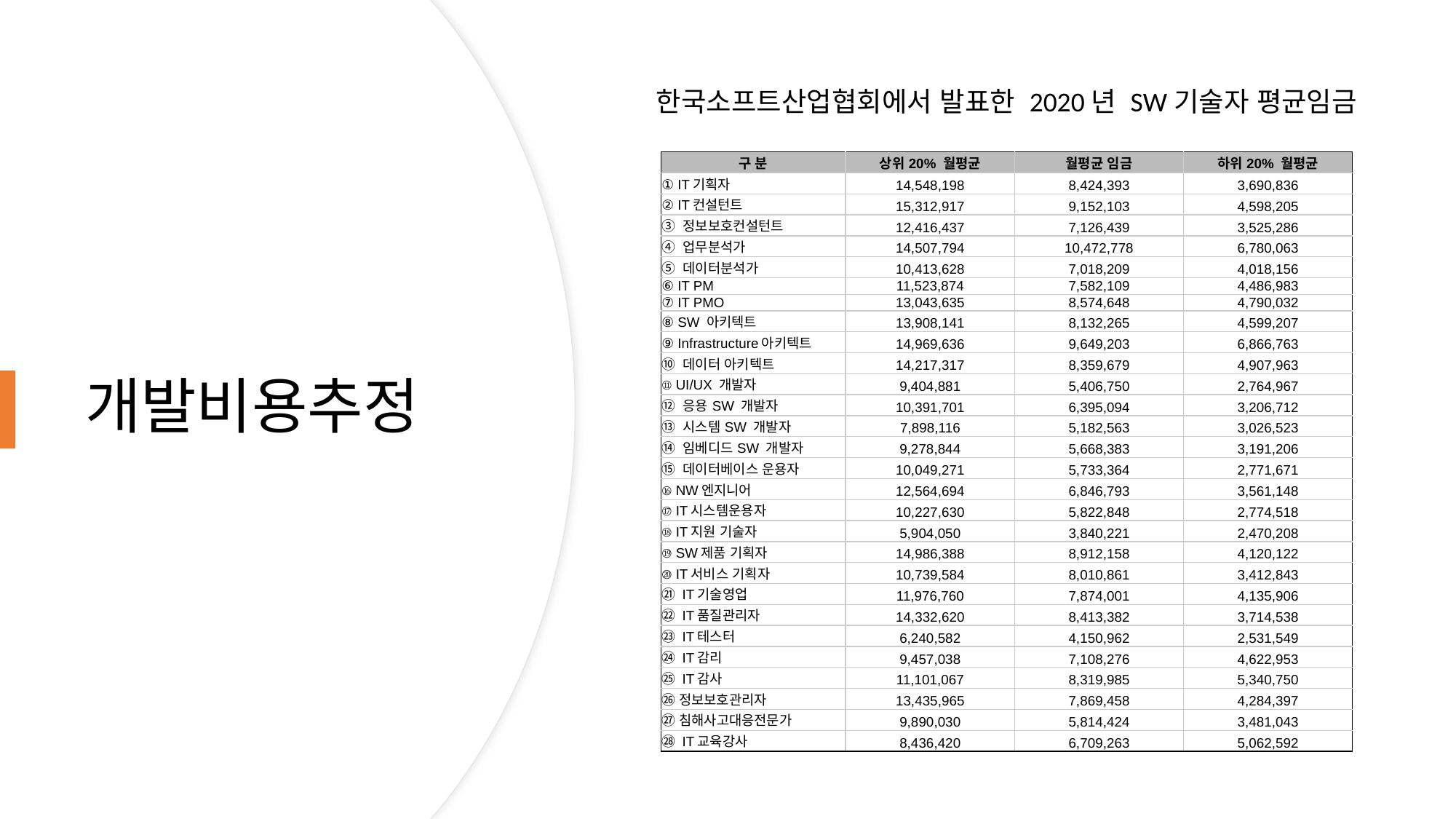

한국소프트산업협회에서 발표한 2020년 SW기술자 평균임금
# 개발비용추정
| 구 분 | 상위20% 월평균 | 월평균 임금 | 하위20% 월평균 |
| --- | --- | --- | --- |
| ① IT기획자 | 14,548,198 | 8,424,393 | 3,690,836 |
| ② IT컨설턴트 | 15,312,917 | 9,152,103 | 4,598,205 |
| ③ 정보보호컨설턴트 | 12,416,437 | 7,126,439 | 3,525,286 |
| ④ 업무분석가 | 14,507,794 | 10,472,778 | 6,780,063 |
| ⑤ 데이터분석가 | 10,413,628 | 7,018,209 | 4,018,156 |
| ⑥ IT PM | 11,523,874 | 7,582,109 | 4,486,983 |
| ⑦ IT PMO | 13,043,635 | 8,574,648 | 4,790,032 |
| ⑧ SW 아키텍트 | 13,908,141 | 8,132,265 | 4,599,207 |
| ⑨ Infrastructure아키텍트 | 14,969,636 | 9,649,203 | 6,866,763 |
| ⑩ 데이터 아키텍트 | 14,217,317 | 8,359,679 | 4,907,963 |
| ⑪ UI/UX 개발자 | 9,404,881 | 5,406,750 | 2,764,967 |
| ⑫ 응용SW 개발자 | 10,391,701 | 6,395,094 | 3,206,712 |
| ⑬ 시스템SW 개발자 | 7,898,116 | 5,182,563 | 3,026,523 |
| ⑭ 임베디드SW 개발자 | 9,278,844 | 5,668,383 | 3,191,206 |
| ⑮ 데이터베이스 운용자 | 10,049,271 | 5,733,364 | 2,771,671 |
| ⑯ NW엔지니어 | 12,564,694 | 6,846,793 | 3,561,148 |
| ⑰ IT시스템운용자 | 10,227,630 | 5,822,848 | 2,774,518 |
| ⑱ IT지원 기술자 | 5,904,050 | 3,840,221 | 2,470,208 |
| ⑲ SW제품 기획자 | 14,986,388 | 8,912,158 | 4,120,122 |
| ⑳ IT서비스 기획자 | 10,739,584 | 8,010,861 | 3,412,843 |
| ㉑ IT기술영업 | 11,976,760 | 7,874,001 | 4,135,906 |
| ㉒ IT품질관리자 | 14,332,620 | 8,413,382 | 3,714,538 |
| ㉓ IT테스터 | 6,240,582 | 4,150,962 | 2,531,549 |
| ㉔ IT감리 | 9,457,038 | 7,108,276 | 4,622,953 |
| ㉕ IT감사 | 11,101,067 | 8,319,985 | 5,340,750 |
| ㉖ 정보보호관리자 | 13,435,965 | 7,869,458 | 4,284,397 |
| ㉗ 침해사고대응전문가 | 9,890,030 | 5,814,424 | 3,481,043 |
| ㉘ IT교육강사 | 8,436,420 | 6,709,263 | 5,062,592 |